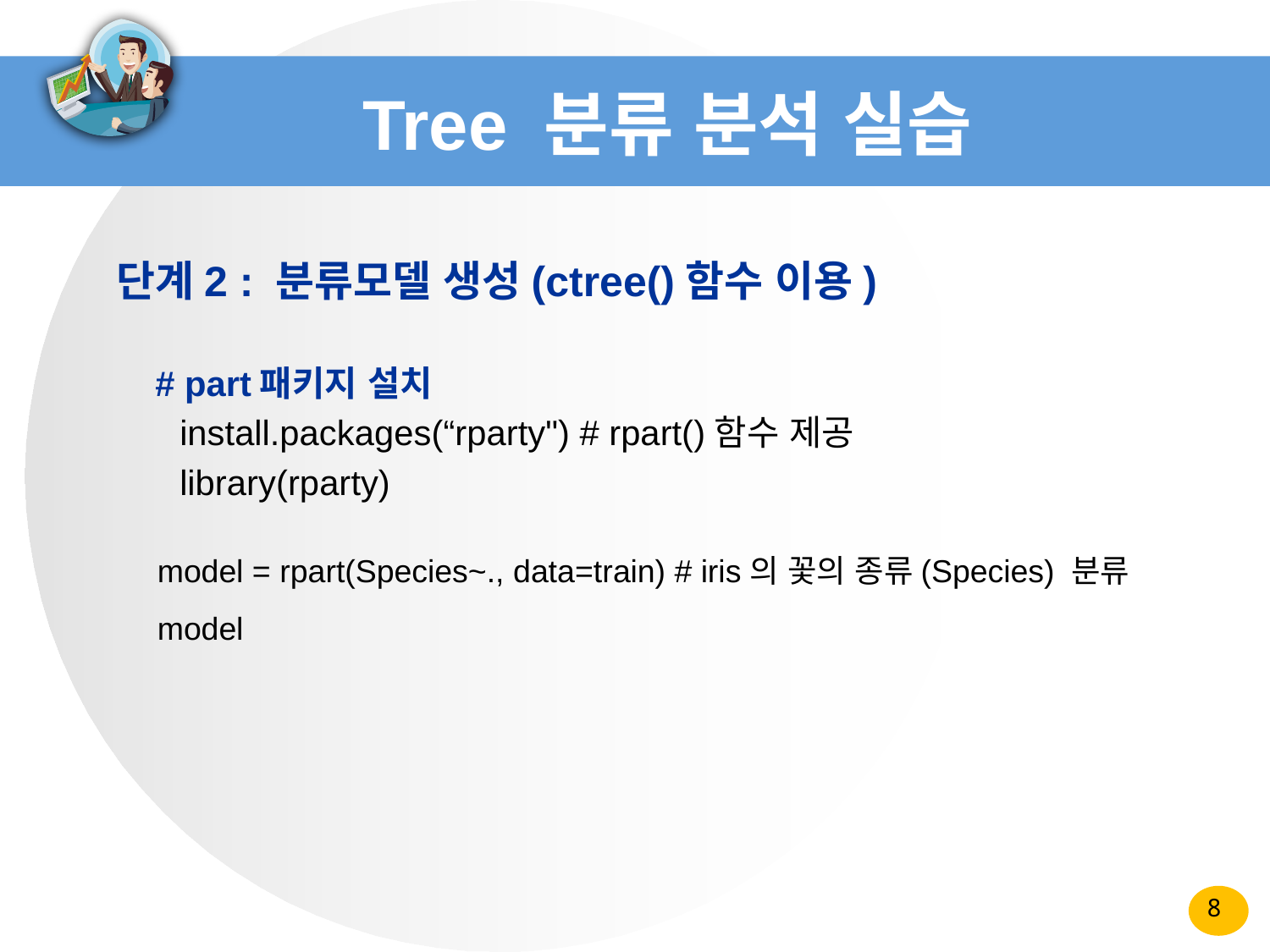

# Tree 분류 분석 실습
단계2 : 분류모델 생성(ctree()함수 이용)

    # part패키지 설치
install.packages(“rparty") # rpart()함수 제공
library(rparty)
model = rpart(Species~., data=train) # iris의 꽃의 종류(Species) 분류
model
8